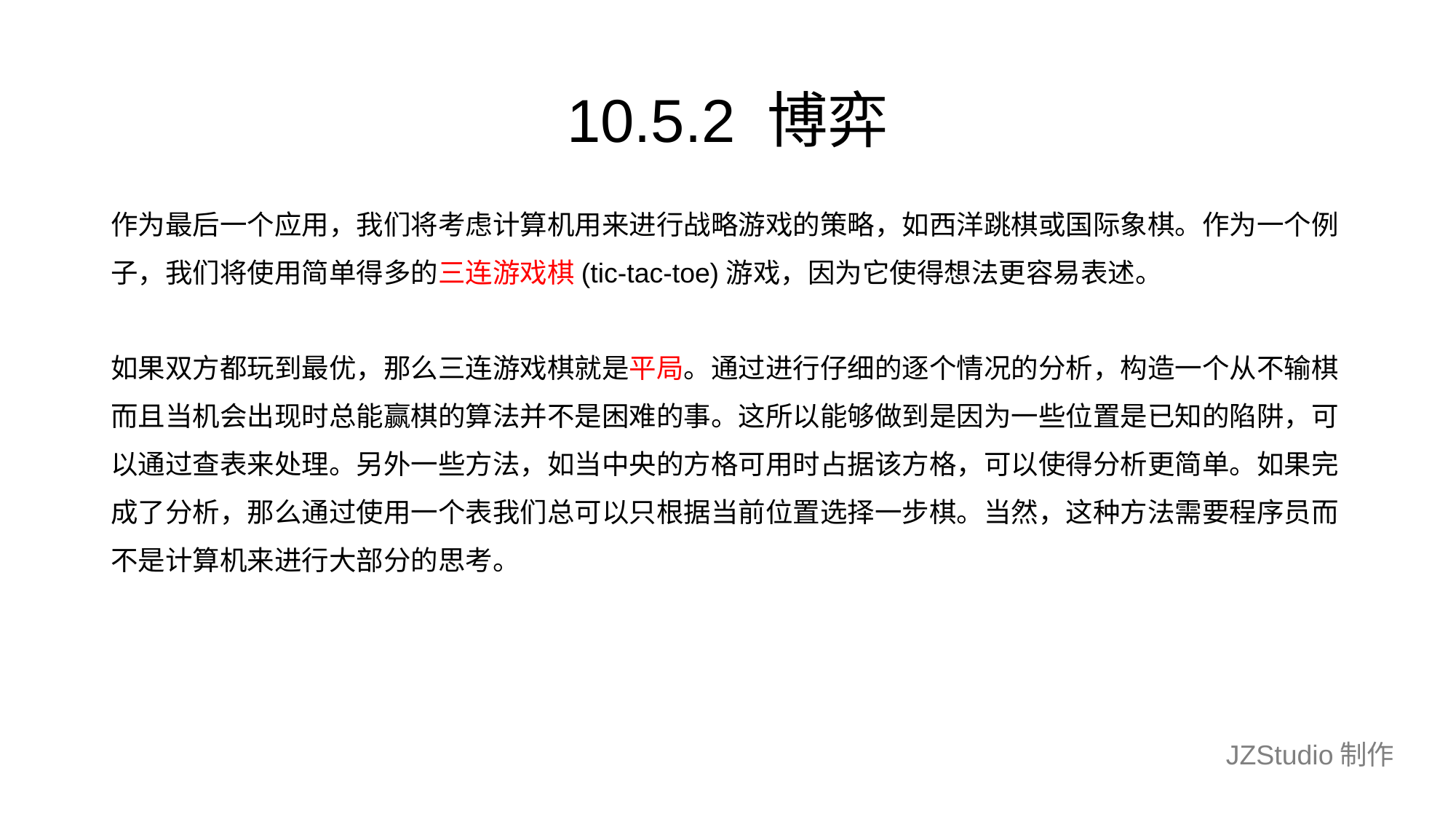

# 10.5.2 博弈
作为最后一个应用，我们将考虑计算机用来进行战略游戏的策略，如西洋跳棋或国际象棋。作为一个例
子，我们将使用简单得多的三连游戏棋(tic-tac-toe)游戏，因为它使得想法更容易表述。

如果双方都玩到最优，那么三连游戏棋就是平局。通过进行仔细的逐个情况的分析，构造一个从不输棋
而且当机会出现时总能赢棋的算法并不是困难的事。这所以能够做到是因为一些位置是已知的陷阱，可
以通过查表来处理。另外一些方法，如当中央的方格可用时占据该方格，可以使得分析更简单。如果完
成了分析，那么通过使用一个表我们总可以只根据当前位置选择一步棋。当然，这种方法需要程序员而
不是计算机来进行大部分的思考。